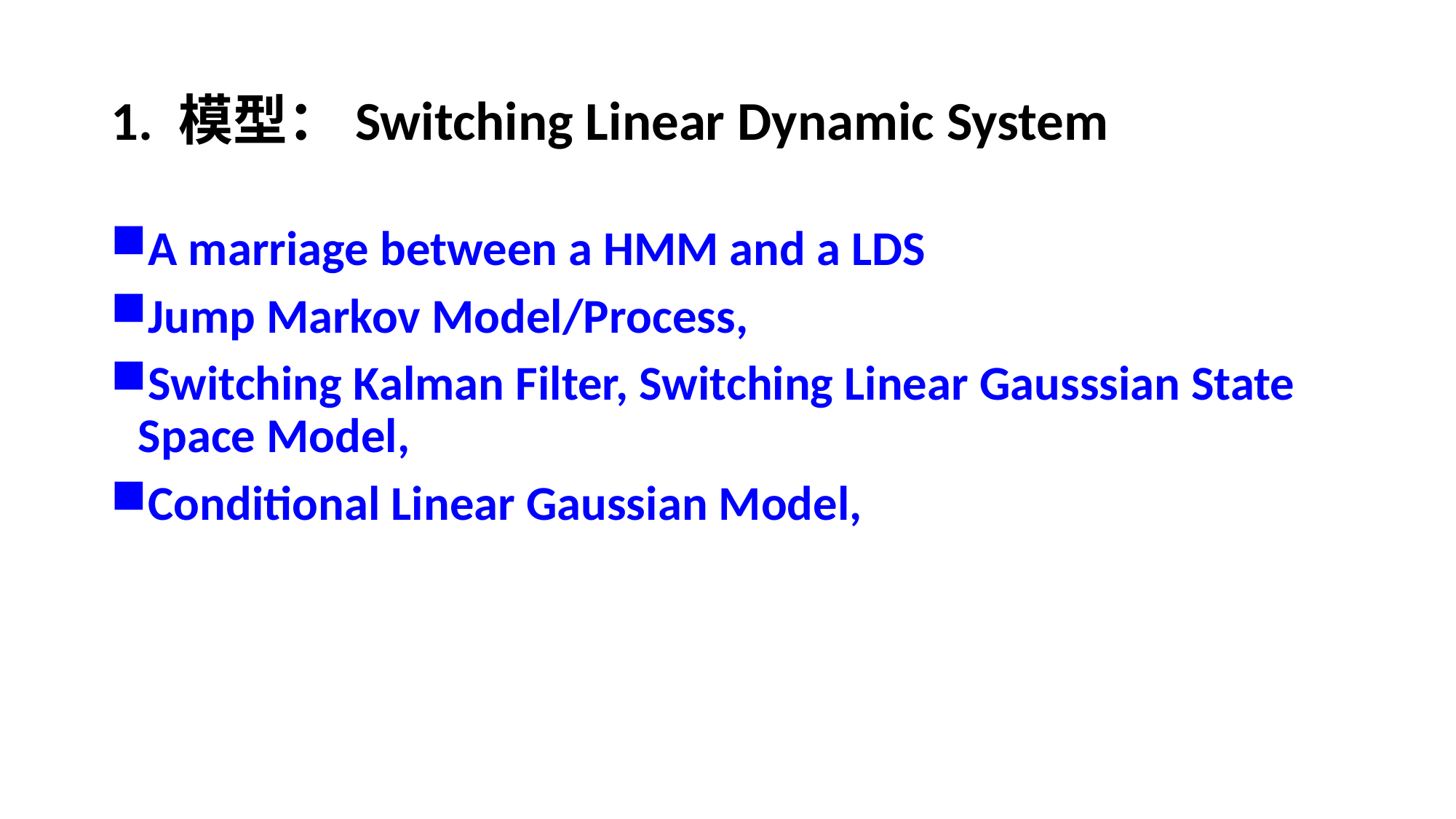

# 1. 模型：Switching Linear Dynamic System
A marriage between a HMM and a LDS
Jump Markov Model/Process,
Switching Kalman Filter, Switching Linear Gausssian State Space Model,
Conditional Linear Gaussian Model,